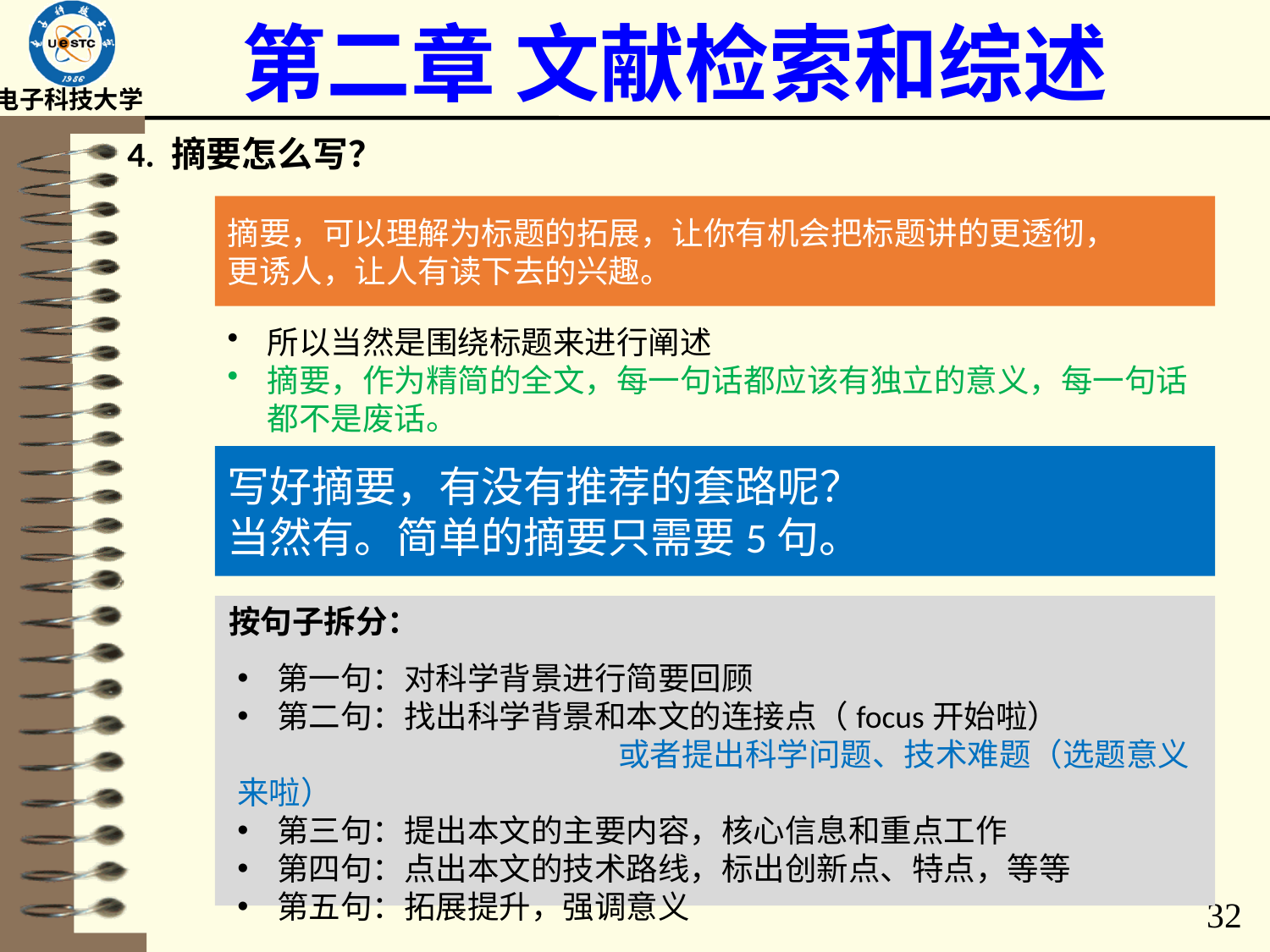

# 第二章 文献检索和综述
4. 摘要怎么写？
摘要，可以理解为标题的拓展，让你有机会把标题讲的更透彻，
更诱人，让人有读下去的兴趣。
所以当然是围绕标题来进行阐述
摘要，作为精简的全文，每一句话都应该有独立的意义，每一句话都不是废话。
写好摘要，有没有推荐的套路呢？
当然有。简单的摘要只需要5句。

按句子拆分：
第一句：对科学背景进行简要回顾
第二句：找出科学背景和本文的连接点（focus开始啦）
			或者提出科学问题、技术难题（选题意义来啦）
第三句：提出本文的主要内容，核心信息和重点工作
第四句：点出本文的技术路线，标出创新点、特点，等等
第五句：拓展提升，强调意义
32